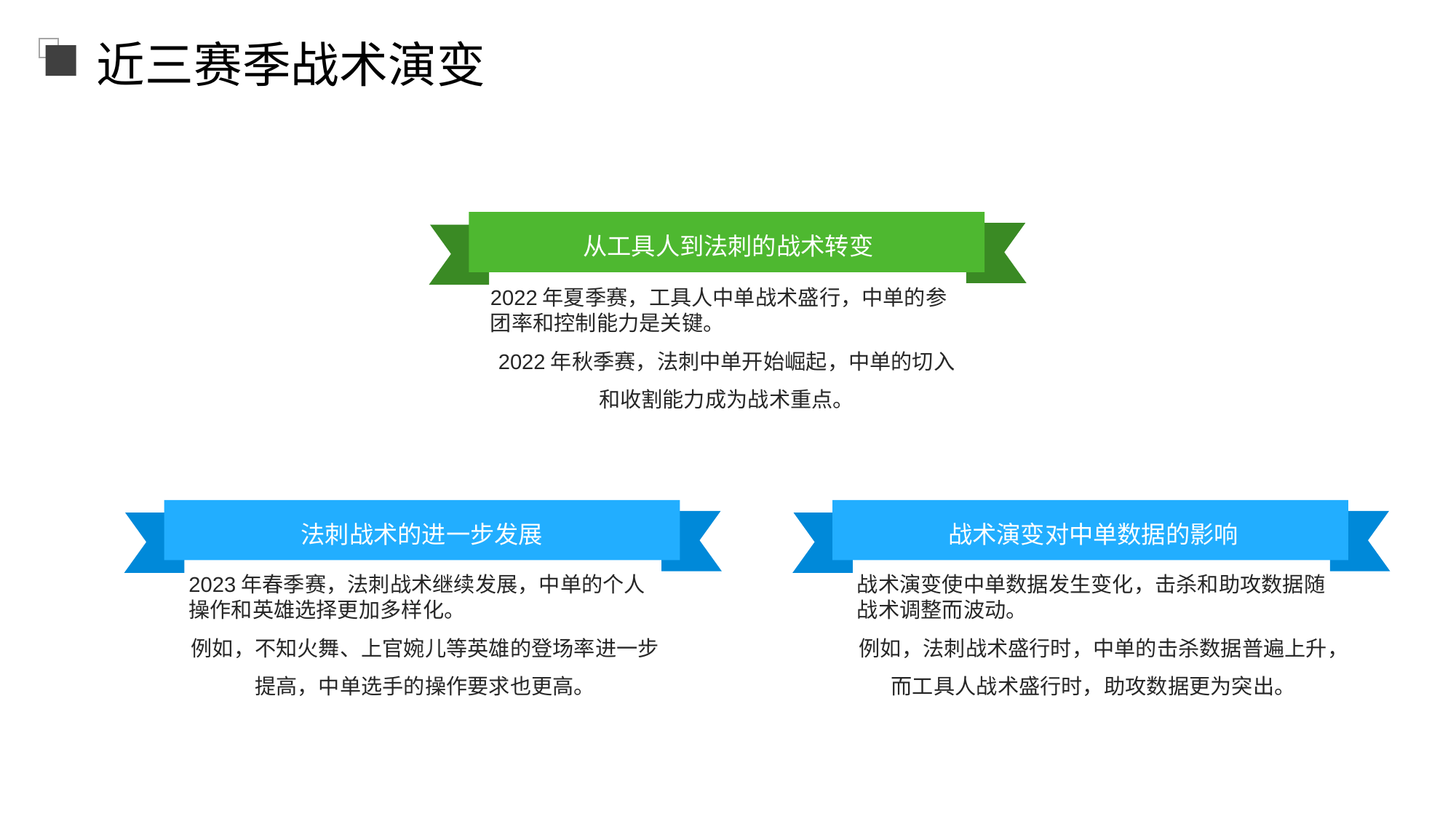

近三赛季战术演变

从工具人到法刺的战术转变

2022年夏季赛，工具人中单战术盛行，中单的参团率和控制能力是关键。
2022年秋季赛，法刺中单开始崛起，中单的切入和收割能力成为战术重点。

法刺战术的进一步发展
战术演变对中单数据的影响

2023年春季赛，法刺战术继续发展，中单的个人操作和英雄选择更加多样化。
例如，不知火舞、上官婉儿等英雄的登场率进一步提高，中单选手的操作要求也更高。
战术演变使中单数据发生变化，击杀和助攻数据随战术调整而波动。
例如，法刺战术盛行时，中单的击杀数据普遍上升，而工具人战术盛行时，助攻数据更为突出。